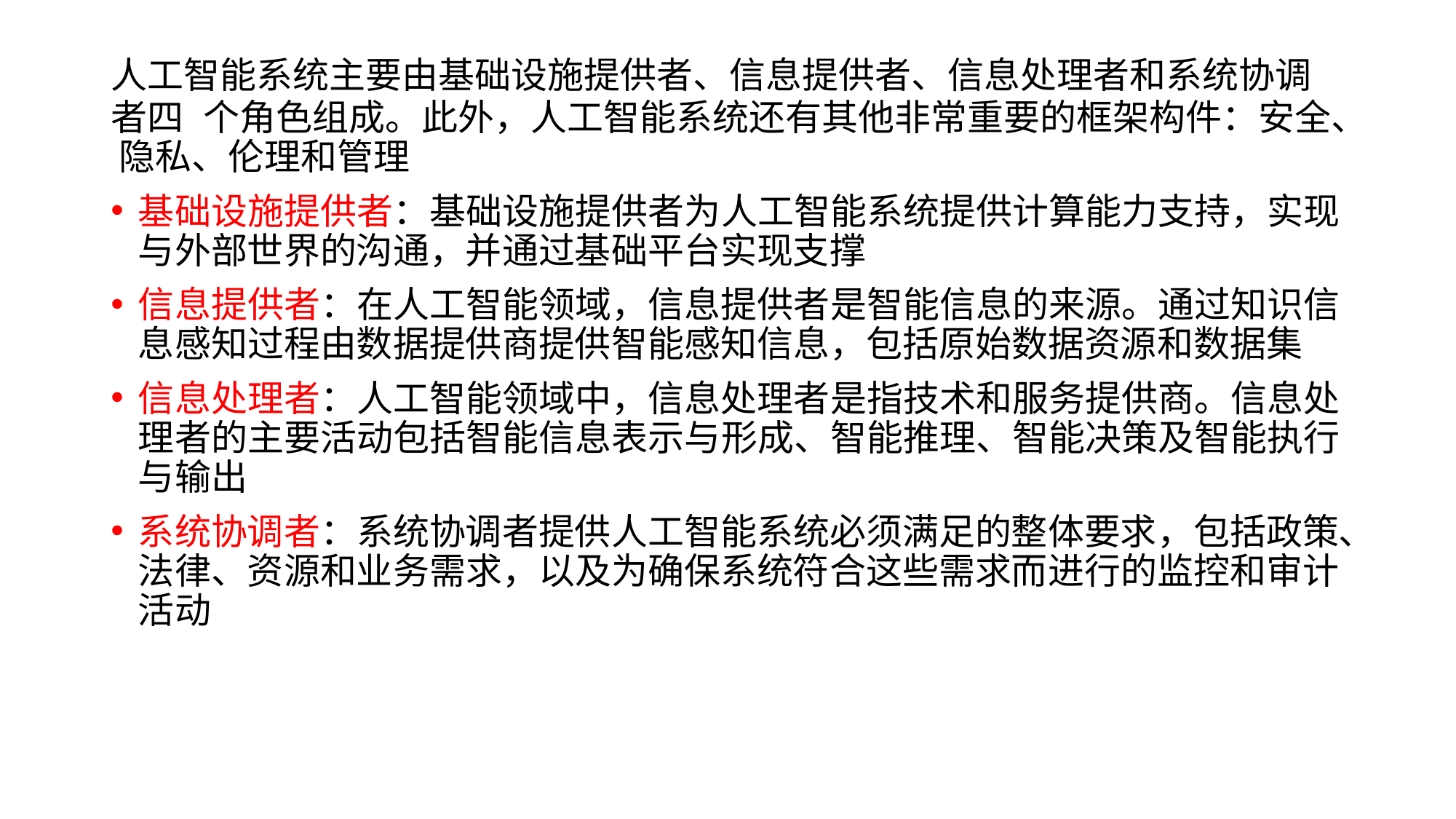

人工智能系统主要由基础设施提供者、信息提供者、信息处理者和系统协调
者四	个角色组成。此外，人工智能系统还有其他非常重要的框架构件：安全、 隐私、伦理和管理
基础设施提供者：基础设施提供者为人工智能系统提供计算能力支持，实现 与外部世界的沟通，并通过基础平台实现支撑
信息提供者：在人工智能领域，信息提供者是智能信息的来源。通过知识信 息感知过程由数据提供商提供智能感知信息，包括原始数据资源和数据集
信息处理者：人工智能领域中，信息处理者是指技术和服务提供商。信息处 理者的主要活动包括智能信息表示与形成、智能推理、智能决策及智能执行 与输出
系统协调者：系统协调者提供人工智能系统必须满足的整体要求，包括政策、 法律、资源和业务需求，以及为确保系统符合这些需求而进行的监控和审计 活动